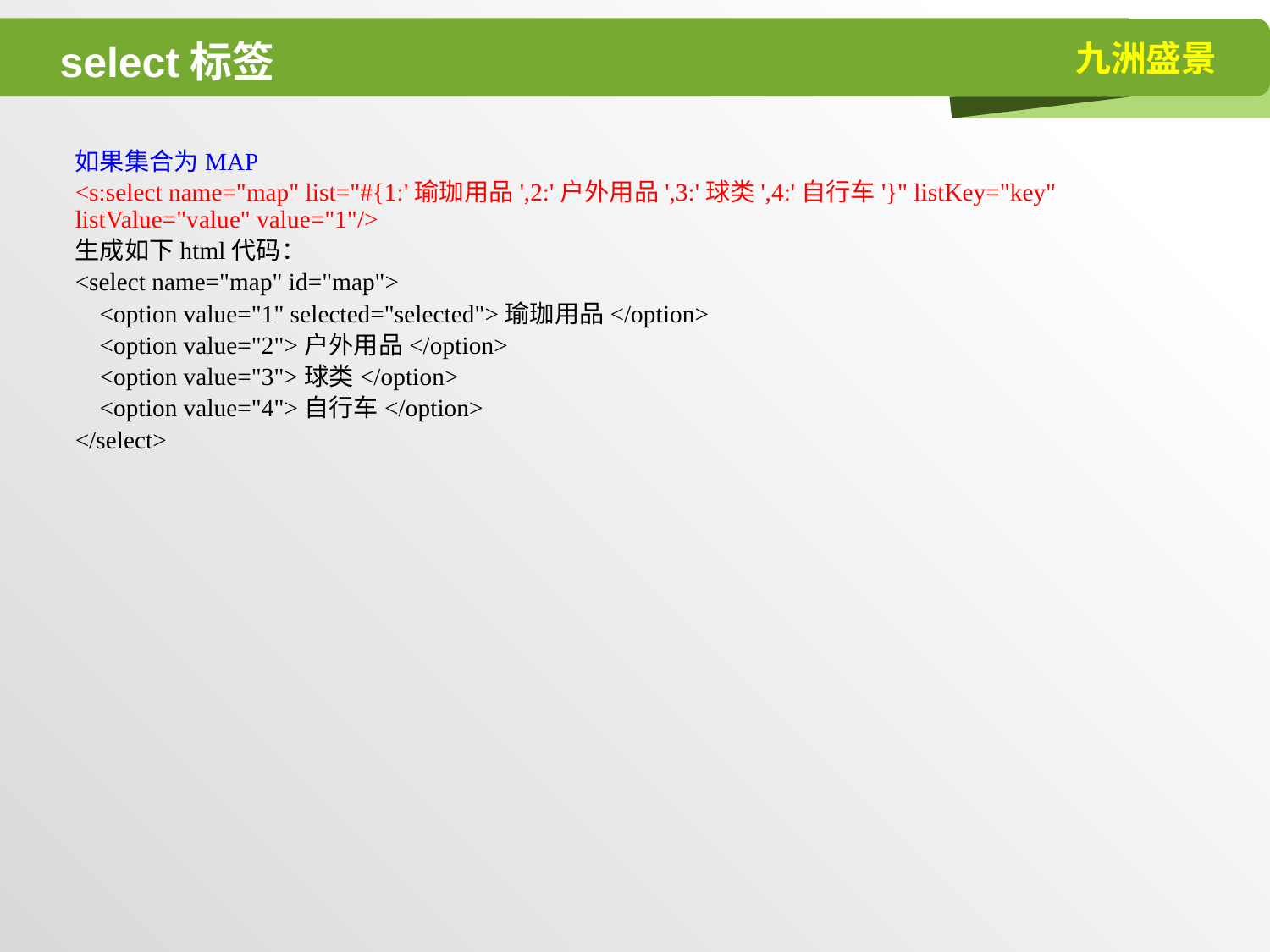

# select标签
如果集合为MAP
<s:select name="map" list="#{1:'瑜珈用品',2:'户外用品',3:'球类',4:'自行车'}" listKey="key" listValue="value" value="1"/>
生成如下html代码：
<select name="map" id="map">
    <option value="1" selected="selected">瑜珈用品</option>
    <option value="2">户外用品</option>
    <option value="3">球类</option>
    <option value="4">自行车</option>
</select>